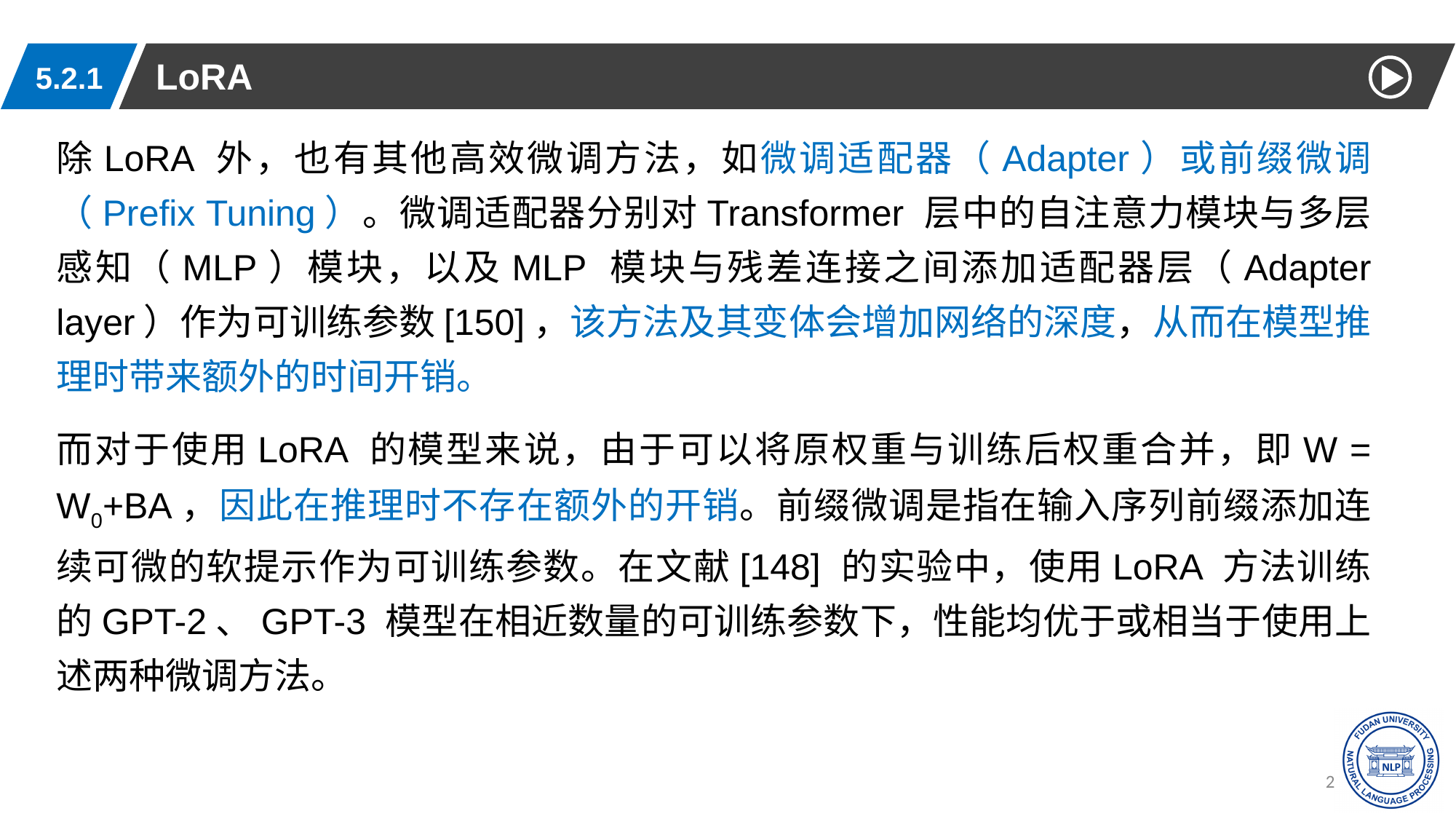

LoRA
5.2.1

除LoRA 外，也有其他高效微调方法，如微调适配器（Adapter）或前缀微调（Prefix Tuning）。微调适配器分别对Transformer 层中的自注意力模块与多层感知（MLP）模块，以及MLP 模块与残差连接之间添加适配器层（Adapter layer）作为可训练参数[150]，该方法及其变体会增加网络的深度，从而在模型推理时带来额外的时间开销。
而对于使用LoRA 的模型来说，由于可以将原权重与训练后权重合并，即W = W0+BA，因此在推理时不存在额外的开销。前缀微调是指在输入序列前缀添加连续可微的软提示作为可训练参数。在文献[148] 的实验中，使用LoRA 方法训练的GPT-2、GPT-3 模型在相近数量的可训练参数下，性能均优于或相当于使用上述两种微调方法。
29